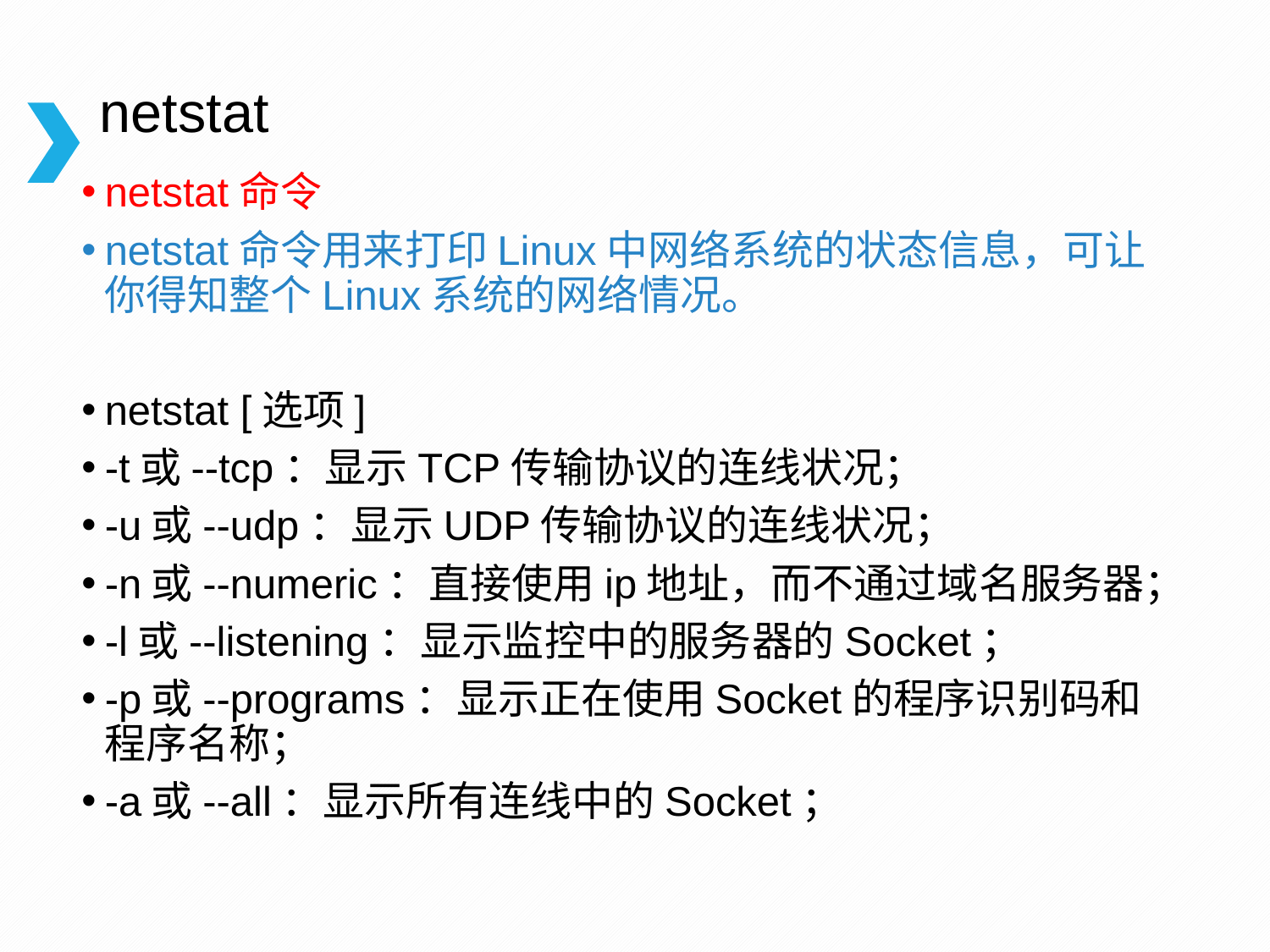

# netstat
netstat命令
netstat命令用来打印Linux中网络系统的状态信息，可让你得知整个Linux系统的网络情况。

netstat [选项]
-t或--tcp：显示TCP传输协议的连线状况；
-u或--udp：显示UDP传输协议的连线状况；
-n或--numeric：直接使用ip地址，而不通过域名服务器；
-l或--listening：显示监控中的服务器的Socket；
-p或--programs：显示正在使用Socket的程序识别码和程序名称；
-a或--all：显示所有连线中的Socket；